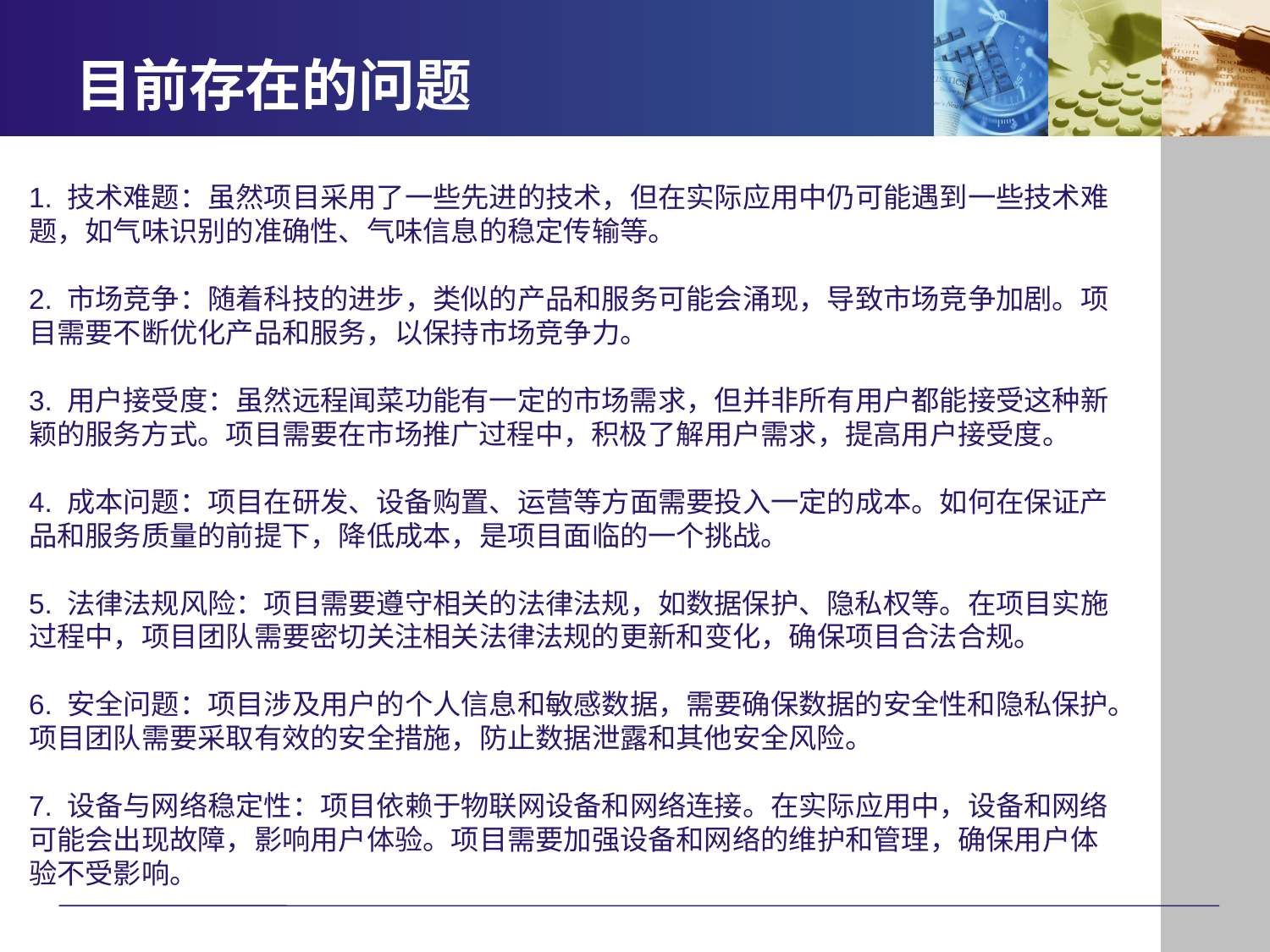

# 目前存在的问题

1. 技术难题：虽然项目采用了一些先进的技术，但在实际应用中仍可能遇到一些技术难题，如气味识别的准确性、气味信息的稳定传输等。

2. 市场竞争：随着科技的进步，类似的产品和服务可能会涌现，导致市场竞争加剧。项目需要不断优化产品和服务，以保持市场竞争力。

3. 用户接受度：虽然远程闻菜功能有一定的市场需求，但并非所有用户都能接受这种新颖的服务方式。项目需要在市场推广过程中，积极了解用户需求，提高用户接受度。

4. 成本问题：项目在研发、设备购置、运营等方面需要投入一定的成本。如何在保证产品和服务质量的前提下，降低成本，是项目面临的一个挑战。

5. 法律法规风险：项目需要遵守相关的法律法规，如数据保护、隐私权等。在项目实施过程中，项目团队需要密切关注相关法律法规的更新和变化，确保项目合法合规。

6. 安全问题：项目涉及用户的个人信息和敏感数据，需要确保数据的安全性和隐私保护。项目团队需要采取有效的安全措施，防止数据泄露和其他安全风险。

7. 设备与网络稳定性：项目依赖于物联网设备和网络连接。在实际应用中，设备和网络可能会出现故障，影响用户体验。项目需要加强设备和网络的维护和管理，确保用户体验不受影响。